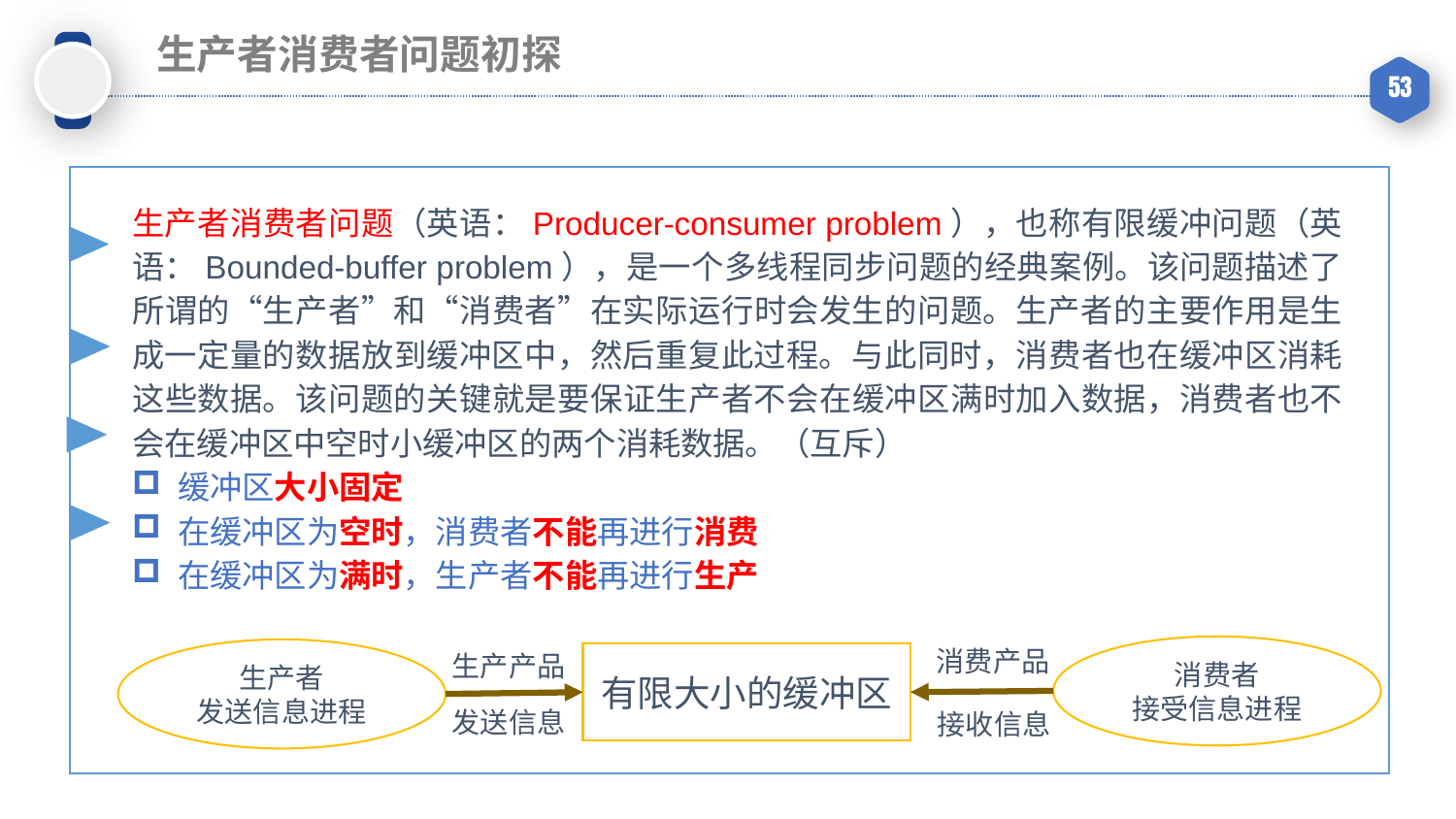

生产者消费者问题初探

生产者消费者问题（英语：Producer-consumer problem），也称有限缓冲问题（英语：Bounded-buffer problem），是一个多线程同步问题的经典案例。该问题描述了所谓的“生产者”和“消费者”在实际运行时会发生的问题。生产者的主要作用是生成一定量的数据放到缓冲区中，然后重复此过程。与此同时，消费者也在缓冲区消耗这些数据。该问题的关键就是要保证生产者不会在缓冲区满时加入数据，消费者也不会在缓冲区中空时小缓冲区的两个消耗数据。（互斥）
缓冲区大小固定
在缓冲区为空时，消费者不能再进行消费
在缓冲区为满时，生产者不能再进行生产

消费产品
消费者
接受信息进程
生产者
发送信息进程
生产产品
有限大小的缓冲区
发送信息
接收信息